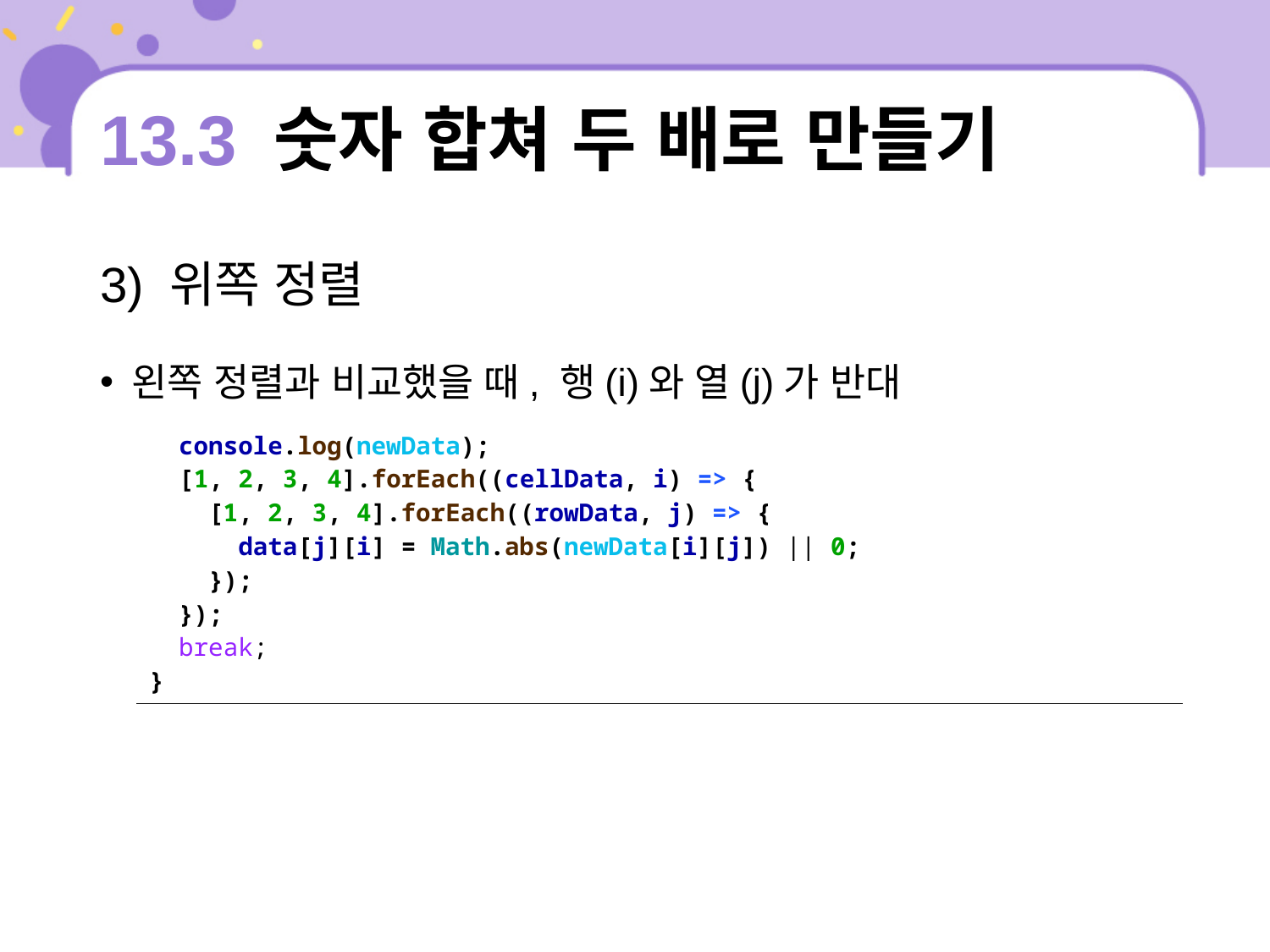

# 13.3 숫자 합쳐 두 배로 만들기
3) 위쪽 정렬
왼쪽 정렬과 비교했을 때, 행(i)와 열(j)가 반대
| console.log(newData); [1, 2, 3, 4].forEach((cellData, i) => { [1, 2, 3, 4].forEach((rowData, j) => { data[j][i] = Math.abs(newData[i][j]) || 0; }); }); break; } |
| --- |